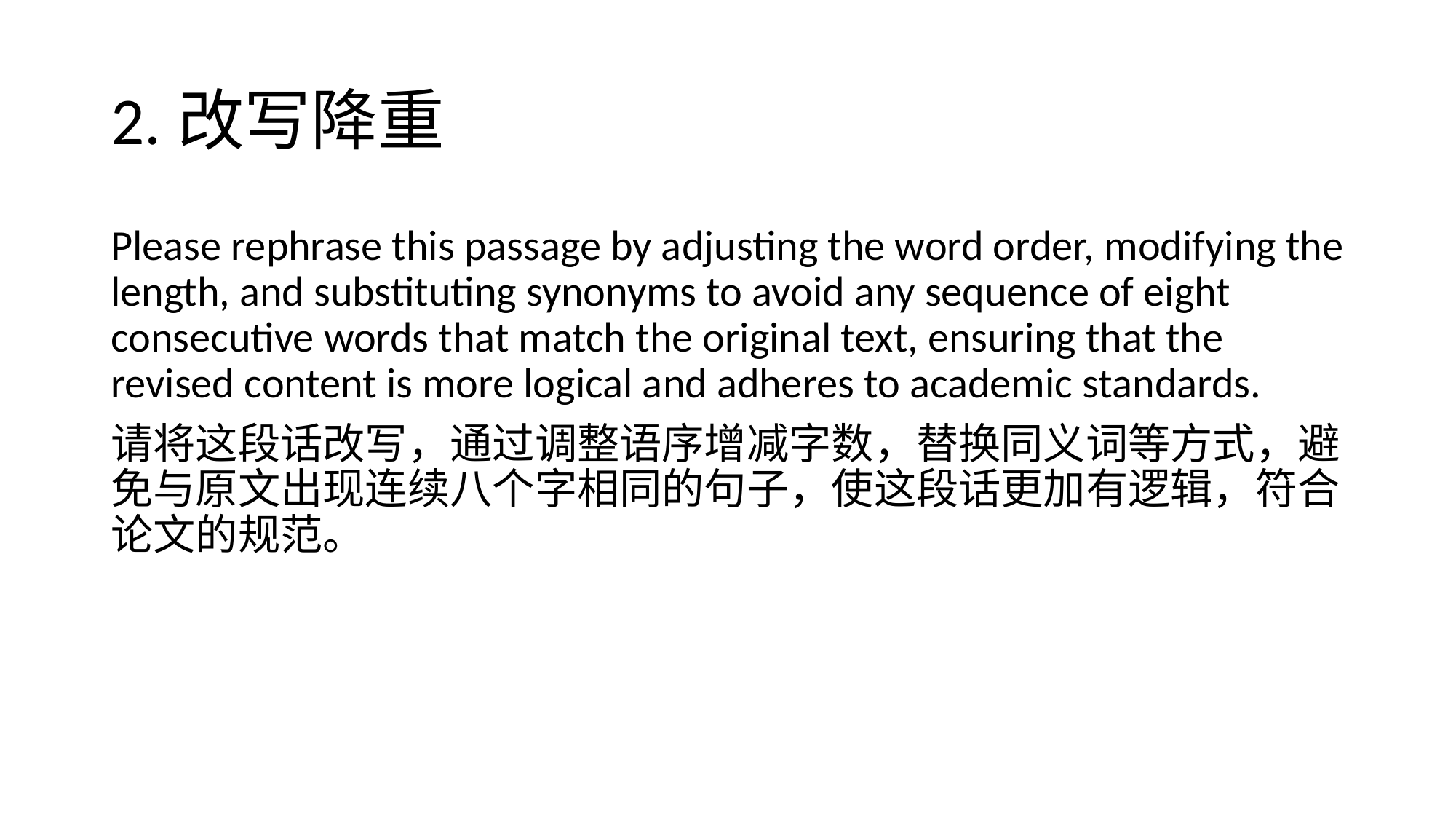

# 2.改写降重
Please rephrase this passage by adjusting the word order, modifying the length, and substituting synonyms to avoid any sequence of eight consecutive words that match the original text, ensuring that the revised content is more logical and adheres to academic standards.
请将这段话改写，通过调整语序增减字数，替换同义词等方式，避免与原文出现连续八个字相同的句子，使这段话更加有逻辑，符合论文的规范。